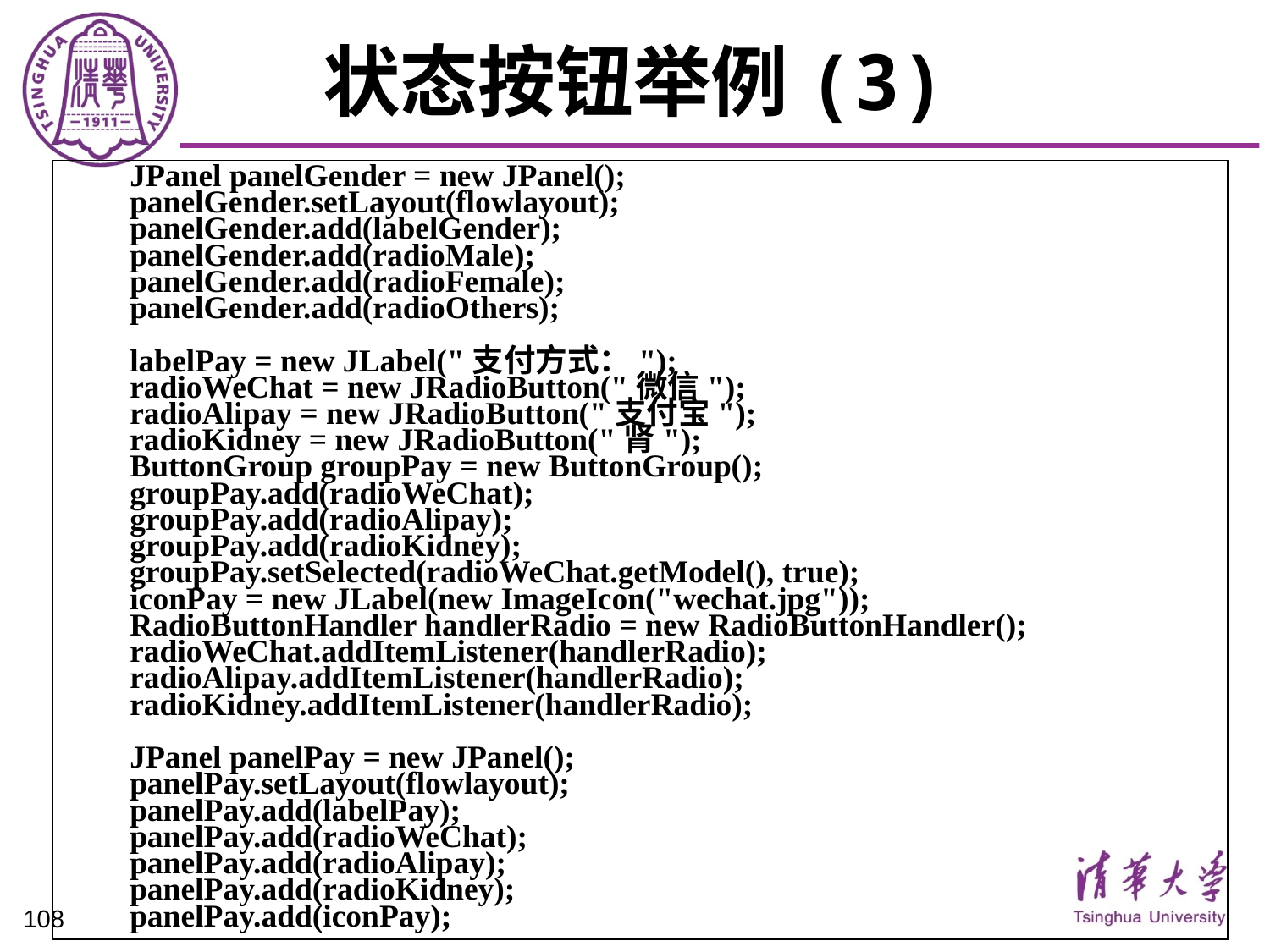

# 状态按钮举例(3)
        JPanel panelGender = new JPanel();
        panelGender.setLayout(flowlayout);
        panelGender.add(labelGender);
        panelGender.add(radioMale);
        panelGender.add(radioFemale);
        panelGender.add(radioOthers);

        labelPay = new JLabel("支付方式：");
        radioWeChat = new JRadioButton("微信");
        radioAlipay = new JRadioButton("支付宝");
        radioKidney = new JRadioButton("肾");
        ButtonGroup groupPay = new ButtonGroup();
        groupPay.add(radioWeChat);
        groupPay.add(radioAlipay);
        groupPay.add(radioKidney);
        groupPay.setSelected(radioWeChat.getModel(), true);
        iconPay = new JLabel(new ImageIcon("wechat.jpg"));
        RadioButtonHandler handlerRadio = new RadioButtonHandler();
        radioWeChat.addItemListener(handlerRadio);
        radioAlipay.addItemListener(handlerRadio);
        radioKidney.addItemListener(handlerRadio);

        JPanel panelPay = new JPanel();
        panelPay.setLayout(flowlayout);
        panelPay.add(labelPay);
        panelPay.add(radioWeChat);
        panelPay.add(radioAlipay);
        panelPay.add(radioKidney);
        panelPay.add(iconPay);
108